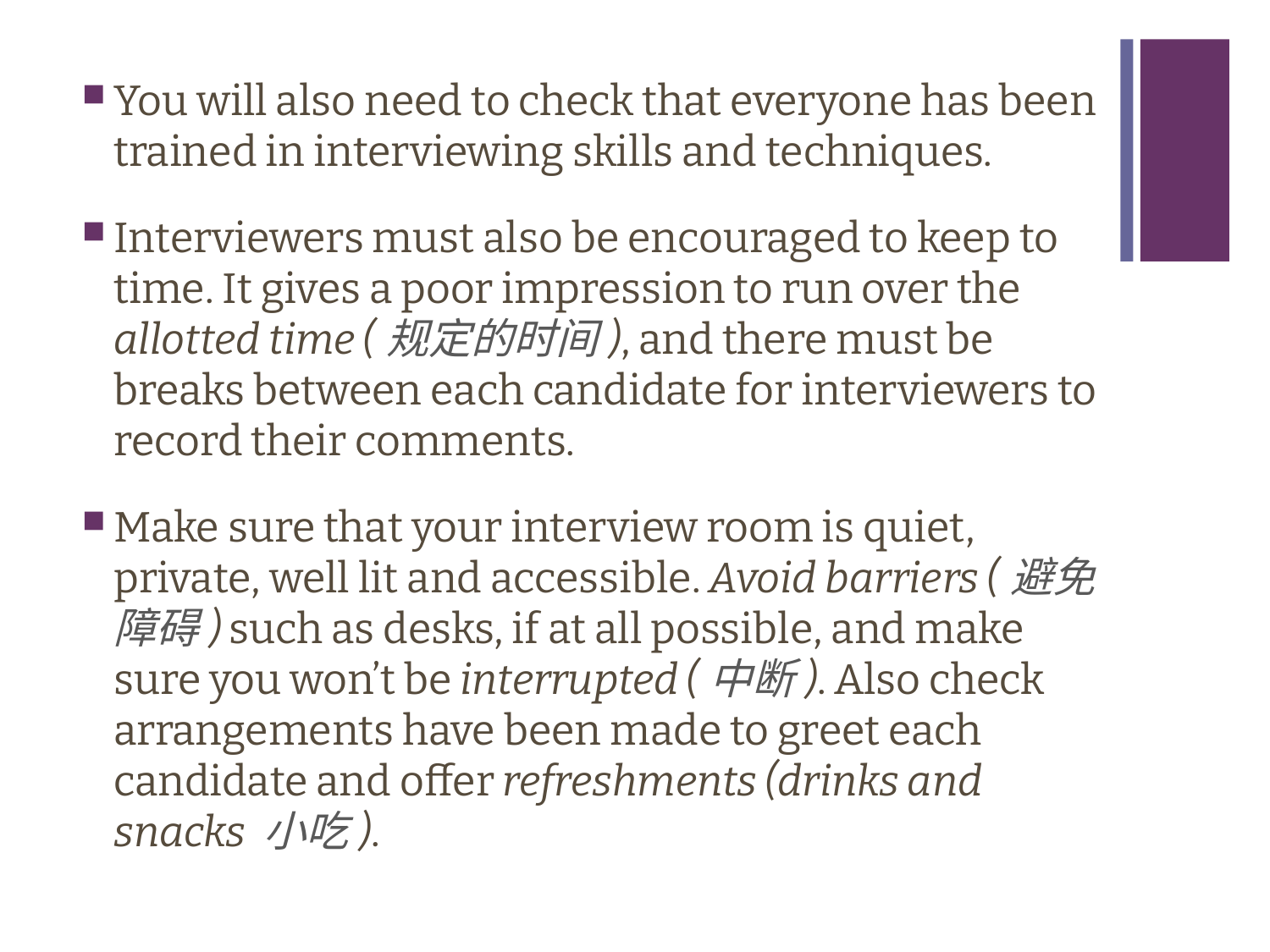

#
You will also need to check that everyone has been trained in interviewing skills and techniques.
Interviewers must also be encouraged to keep to time. It gives a poor impression to run over the allotted time (规定的时间), and there must be breaks between each candidate for interviewers to record their comments.
Make sure that your interview room is quiet, private, well lit and accessible. Avoid barriers (避免障碍) such as desks, if at all possible, and make sure you won’t be interrupted (中断). Also check arrangements have been made to greet each candidate and offer refreshments (drinks and snacks 小吃).